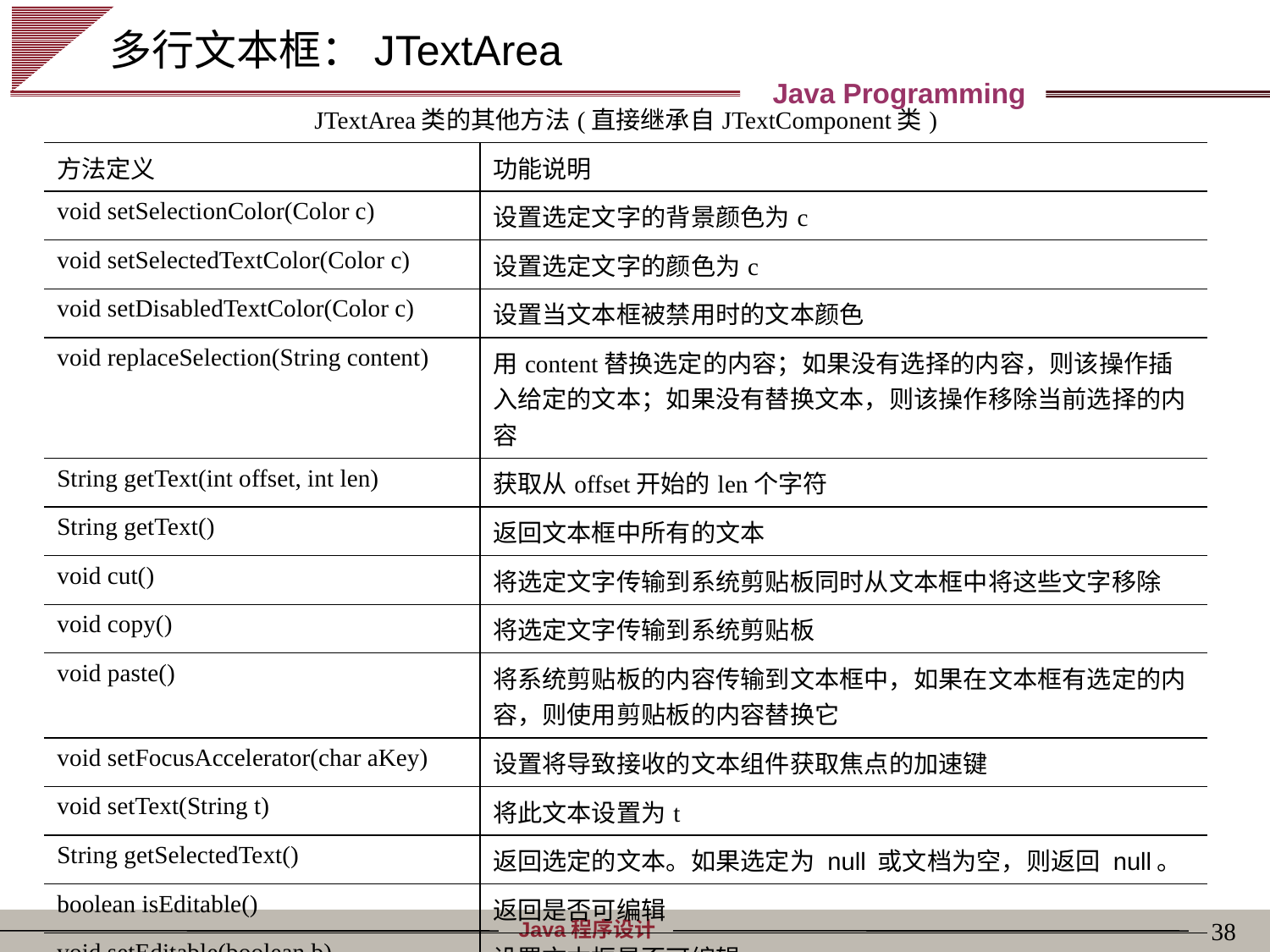

# 多行文本框：JTextArea
| JTextArea类的其他方法(直接继承自JTextComponent类) |  |
| --- | --- |
| 方法定义 | 功能说明 |
| void setSelectionColor(Color c) | 设置选定文字的背景颜色为c |
| void setSelectedTextColor(Color c) | 设置选定文字的颜色为c |
| void setDisabledTextColor(Color c) | 设置当文本框被禁用时的文本颜色 |
| void replaceSelection(String content) | 用content替换选定的内容；如果没有选择的内容，则该操作插入给定的文本；如果没有替换文本，则该操作移除当前选择的内容 |
| String getText(int offset, int len) | 获取从offset开始的len个字符 |
| String getText() | 返回文本框中所有的文本 |
| void cut() | 将选定文字传输到系统剪贴板同时从文本框中将这些文字移除 |
| void copy() | 将选定文字传输到系统剪贴板 |
| void paste() | 将系统剪贴板的内容传输到文本框中，如果在文本框有选定的内容，则使用剪贴板的内容替换它 |
| void setFocusAccelerator(char aKey) | 设置将导致接收的文本组件获取焦点的加速键 |
| void setText(String t) | 将此文本设置为t |
| String getSelectedText() | 返回选定的文本。如果选定为 null 或文档为空，则返回 null。 |
| boolean isEditable() | 返回是否可编辑 |
| void setEditable(boolean b) | 设置文本框是否可编辑 |
| void select(int start, int end) | 选定从start开始到end结束的文本 |
| void selectAll() | 选中所有文本 |